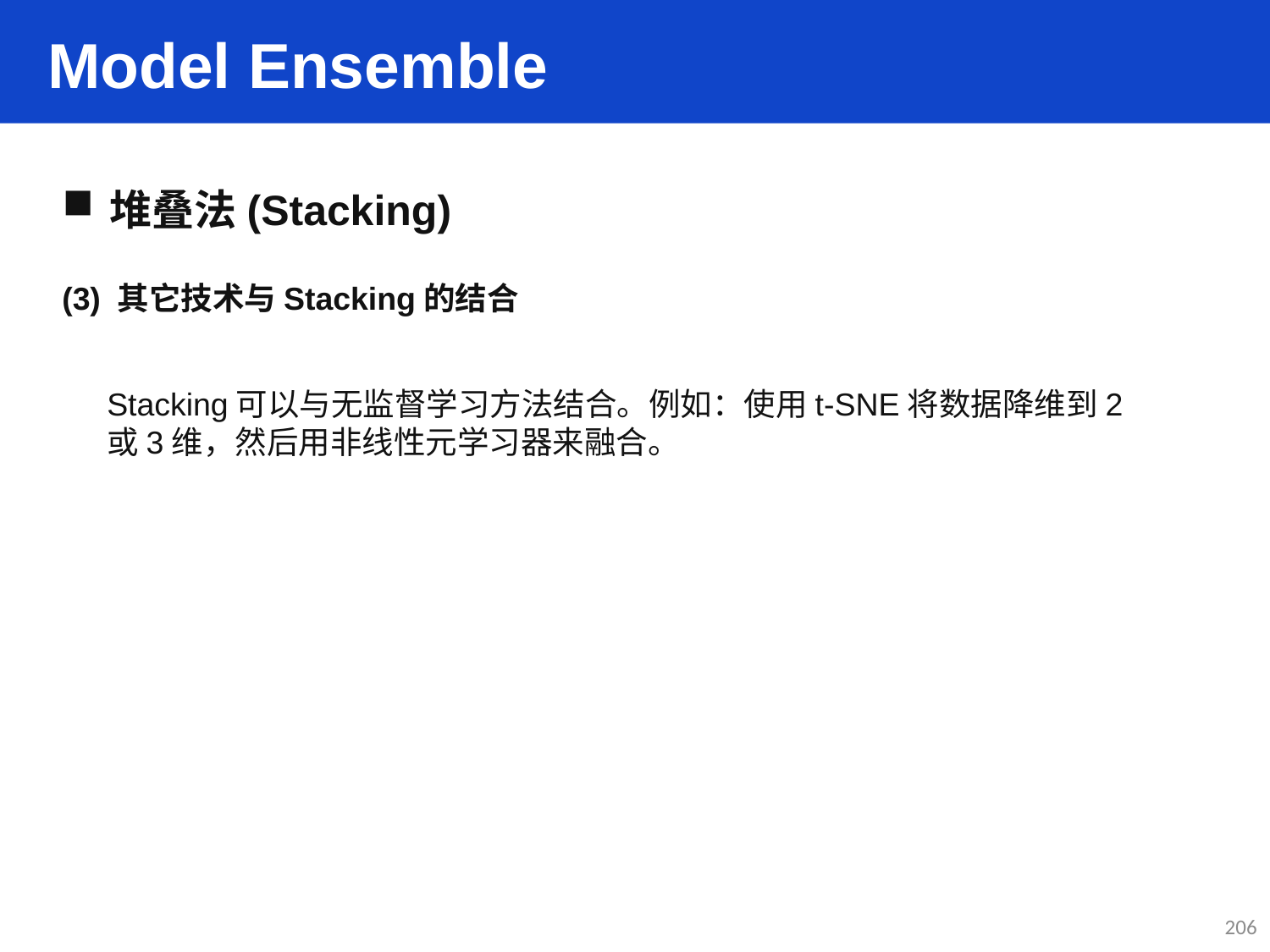

Model Ensemble

堆叠法(Stacking)

(3) 其它技术与Stacking的结合
Stacking可以与无监督学习方法结合。例如：使用t-SNE将数据降维到2或3维，然后用非线性元学习器来融合。
206